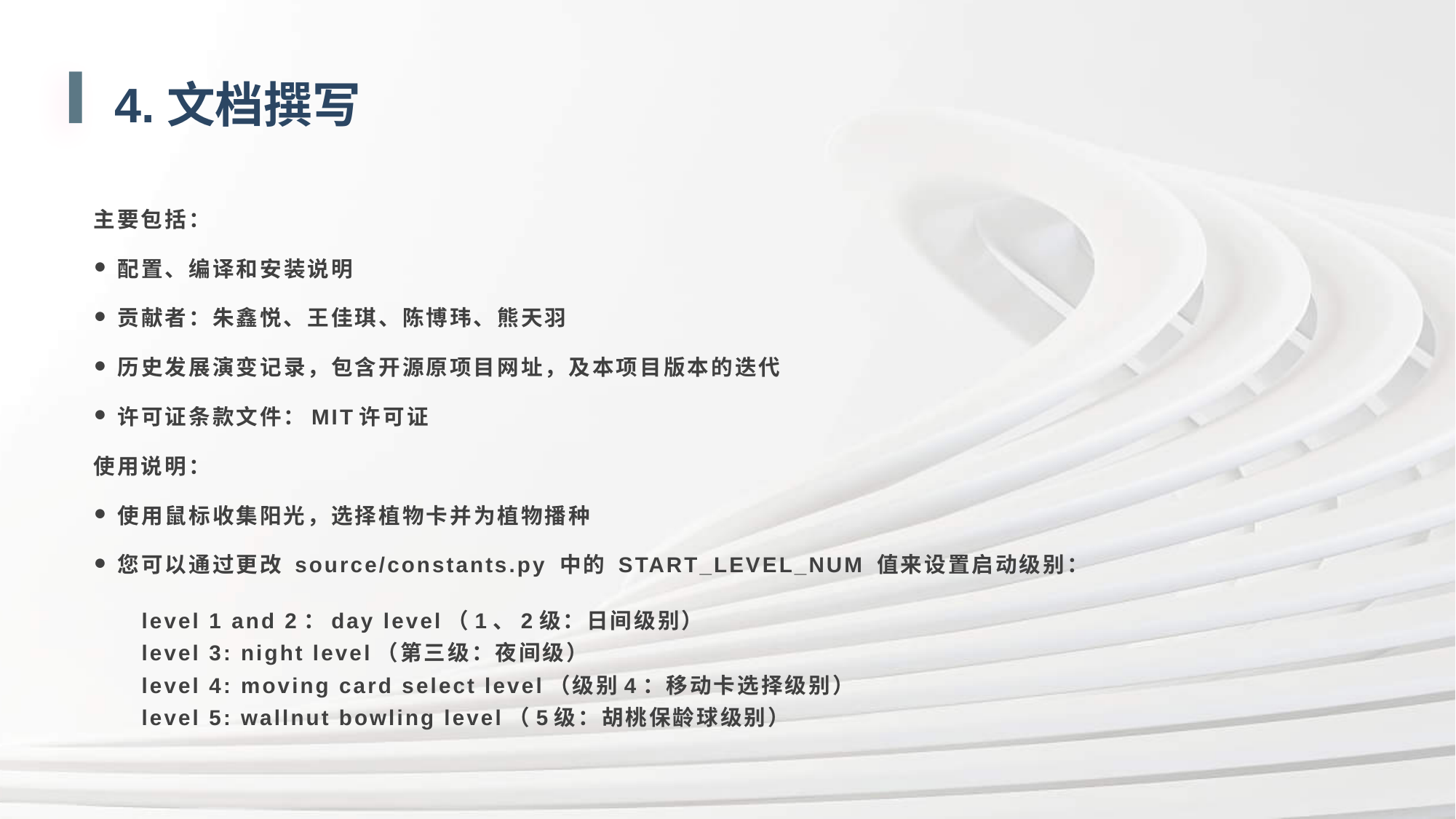

4.文档撰写

主要包括：

配置、编译和安装说明

贡献者：朱鑫悦、王佳琪、陈博玮、熊天羽

历史发展演变记录，包含开源原项目网址，及本项目版本的迭代

许可证条款文件：MIT许可证

使用说明：

使用鼠标收集阳光，选择植物卡并为植物播种

您可以通过更改 source/constants.py 中的 START_LEVEL_NUM 值来设置启动级别：

level 1 and 2：day level（1、2级：日间级别）
level 3: night level（第三级：夜间级）
level 4: moving card select level（级别4：移动卡选择级别）
level 5: wallnut bowling level（5级：胡桃保龄球级别）